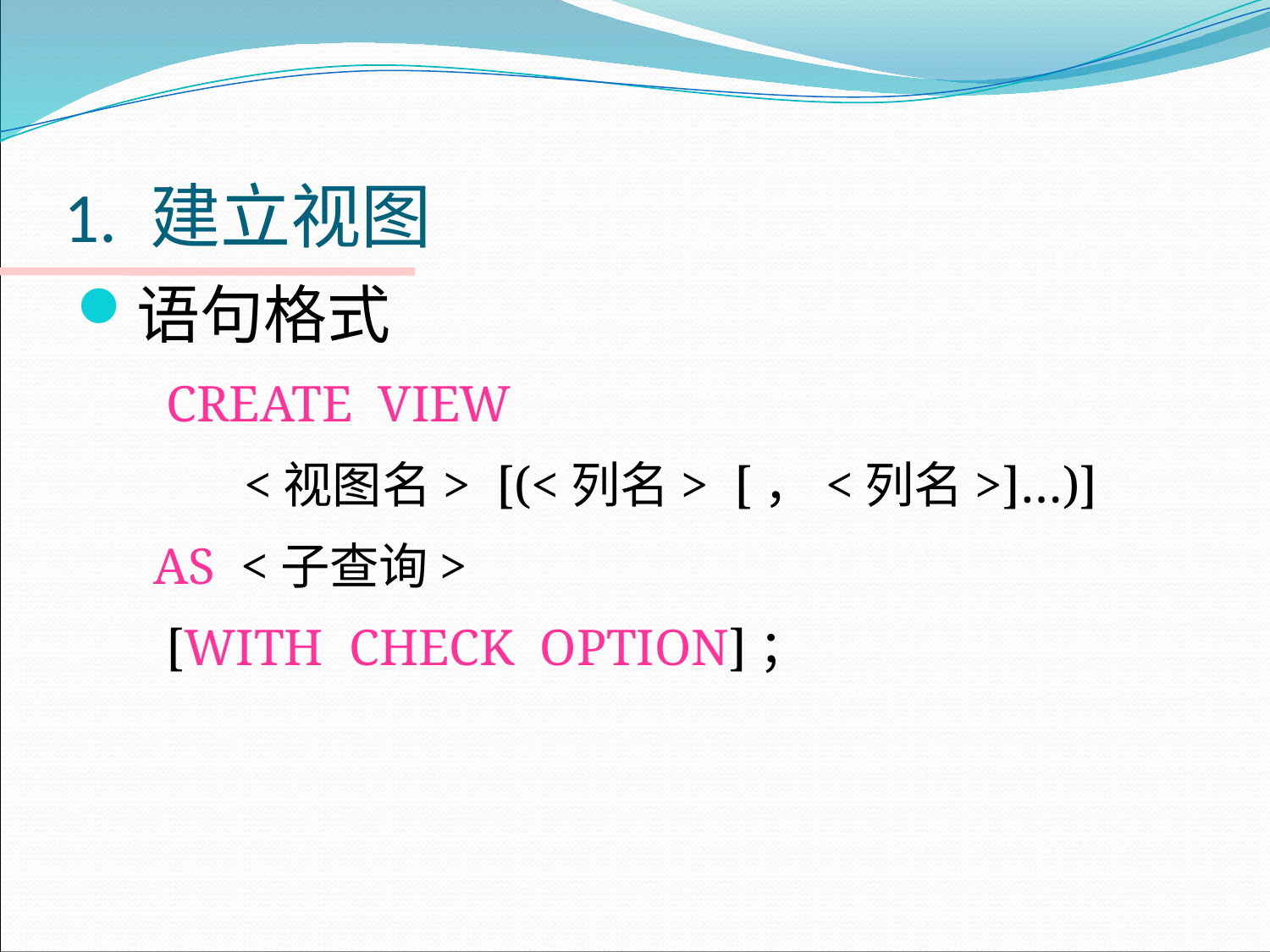

# 1. 建立视图
语句格式
       CREATE  VIEW
             <视图名>  [(<列名>  [，<列名>]…)]
      AS  <子查询>
       [WITH  CHECK  OPTION]；

377